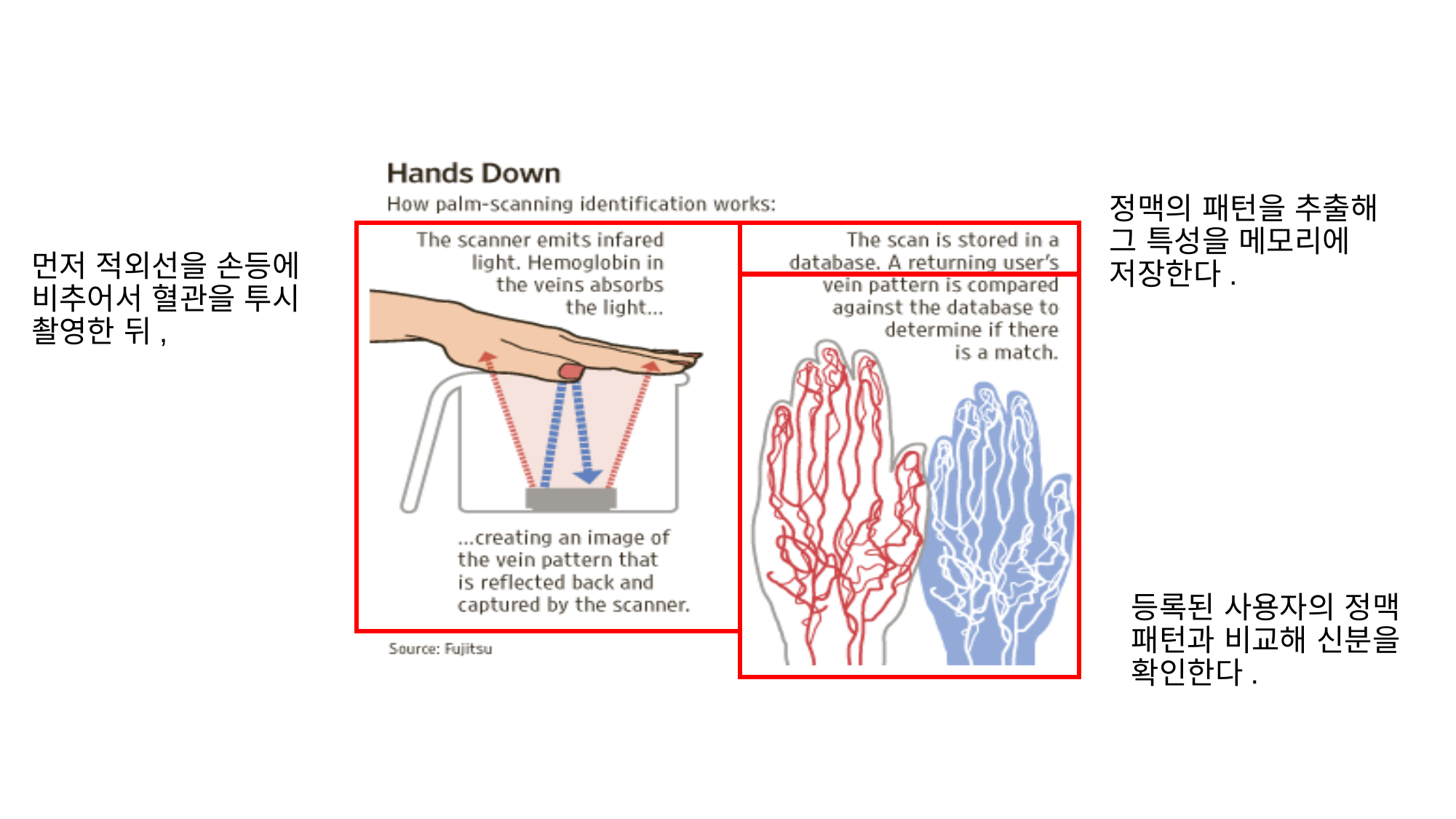

정맥의 패턴을 추출해 그 특성을 메모리에 저장한다.

# 먼저 적외선을 손등에 비추어서 혈관을 투시 촬영한 뒤,

등록된 사용자의 정맥 패턴과 비교해 신분을 확인한다.